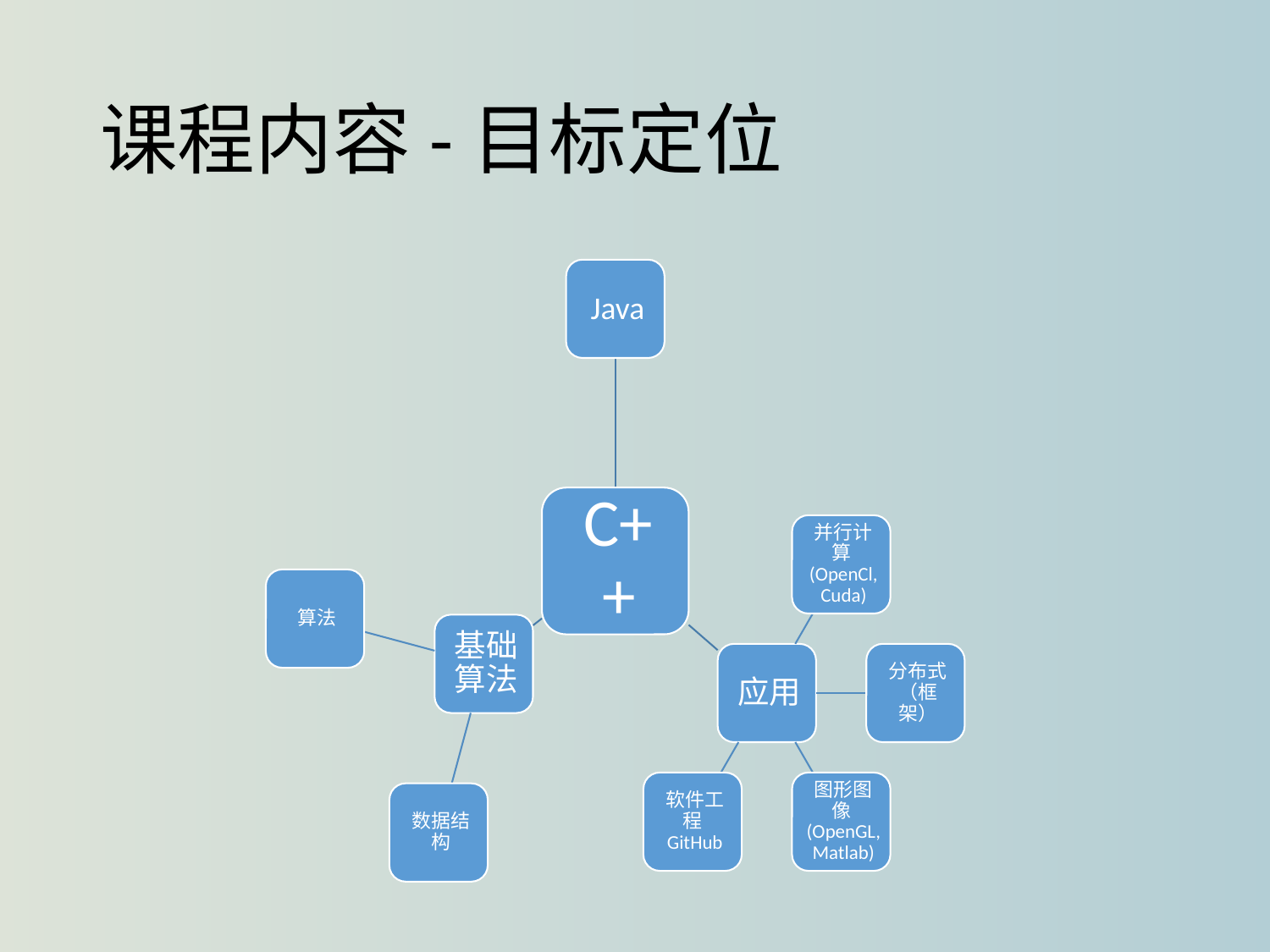

# 课程内容-目标定位
C++
Java
应用
并行计算(OpenCl, Cuda)
分布式（框架）
图形图像(OpenGL, Matlab)
软件工程GitHub
基础算法
数据结构
算法